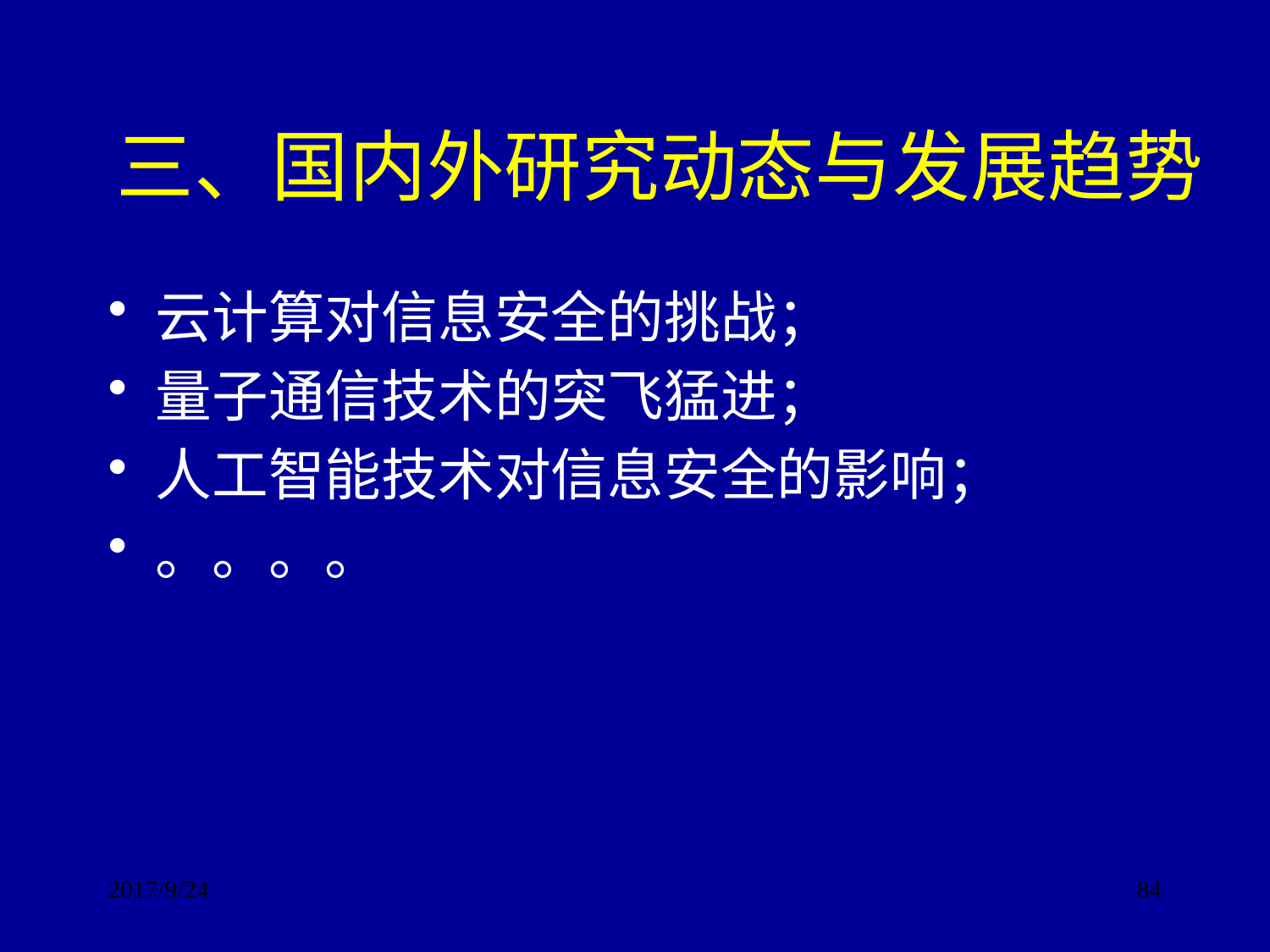

# 三、国内外研究动态与发展趋势
云计算对信息安全的挑战；
量子通信技术的突飞猛进；
人工智能技术对信息安全的影响；
。。。。

2017/9/24
84